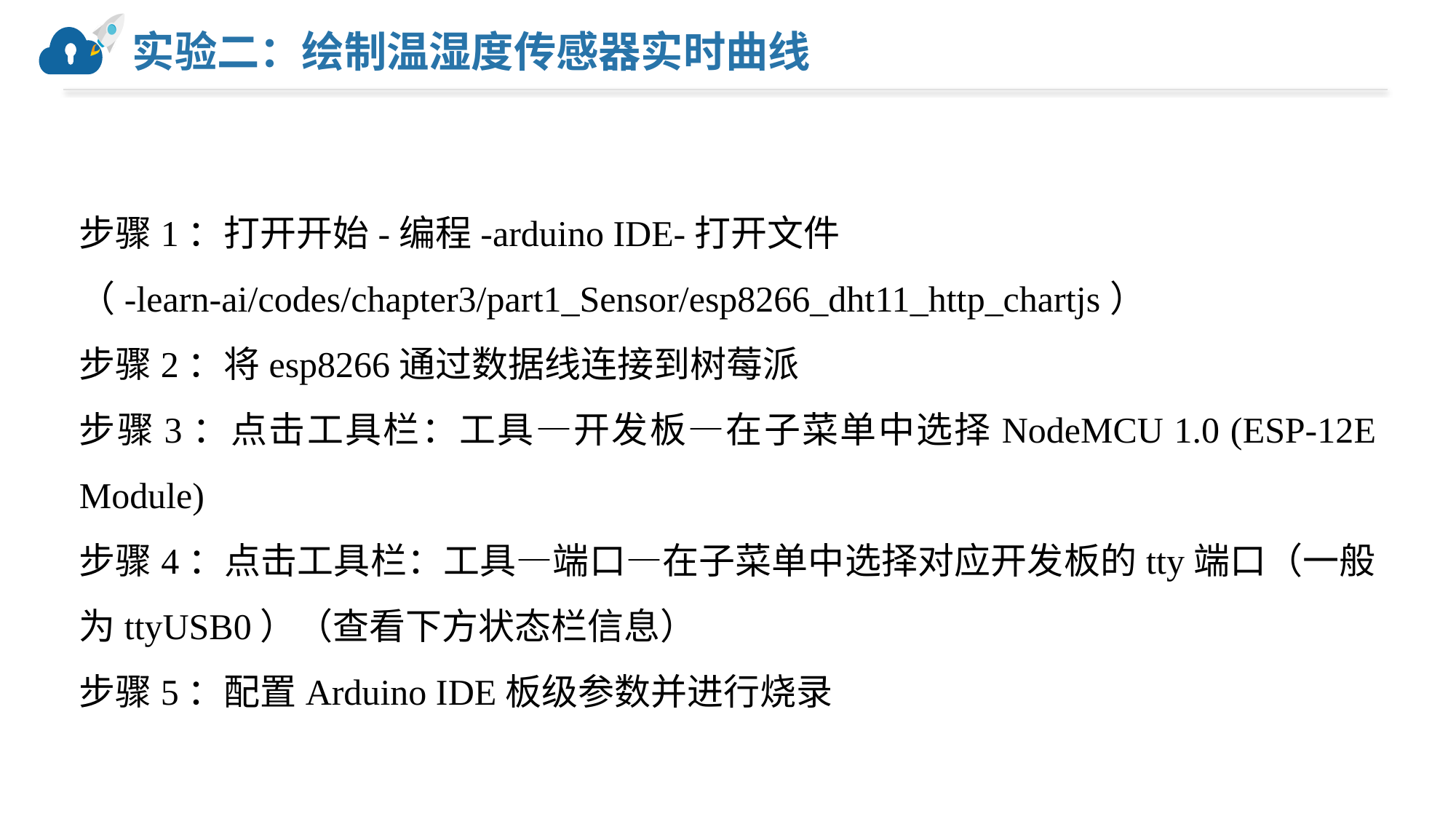

# 实验二：绘制温湿度传感器实时曲线
步骤1：打开开始-编程-arduino IDE-打开文件
（-learn-ai/codes/chapter3/part1_Sensor/esp8266_dht11_http_chartjs）
步骤2：将esp8266通过数据线连接到树莓派
步骤3：点击工具栏：工具—开发板—在子菜单中选择NodeMCU 1.0 (ESP-12E Module)
步骤4：点击工具栏：工具—端口—在子菜单中选择对应开发板的tty端口（一般为ttyUSB0）（查看下方状态栏信息）
步骤5：配置Arduino IDE板级参数并进行烧录